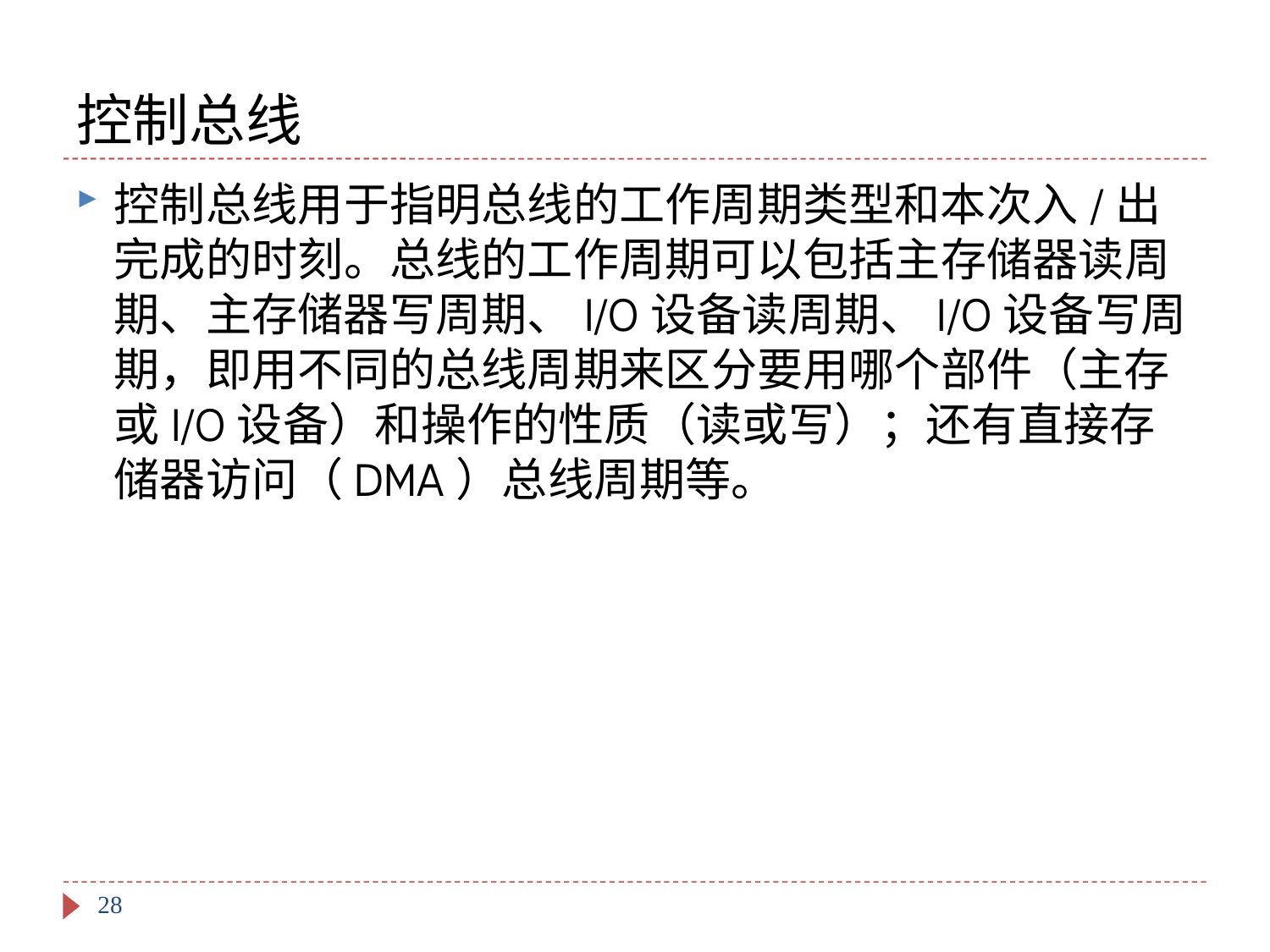

# 控制总线
控制总线用于指明总线的工作周期类型和本次入/出完成的时刻。总线的工作周期可以包括主存储器读周期、主存储器写周期、I/O设备读周期、I/O设备写周期，即用不同的总线周期来区分要用哪个部件（主存或I/O设备）和操作的性质（读或写）；还有直接存储器访问（DMA）总线周期等。

28